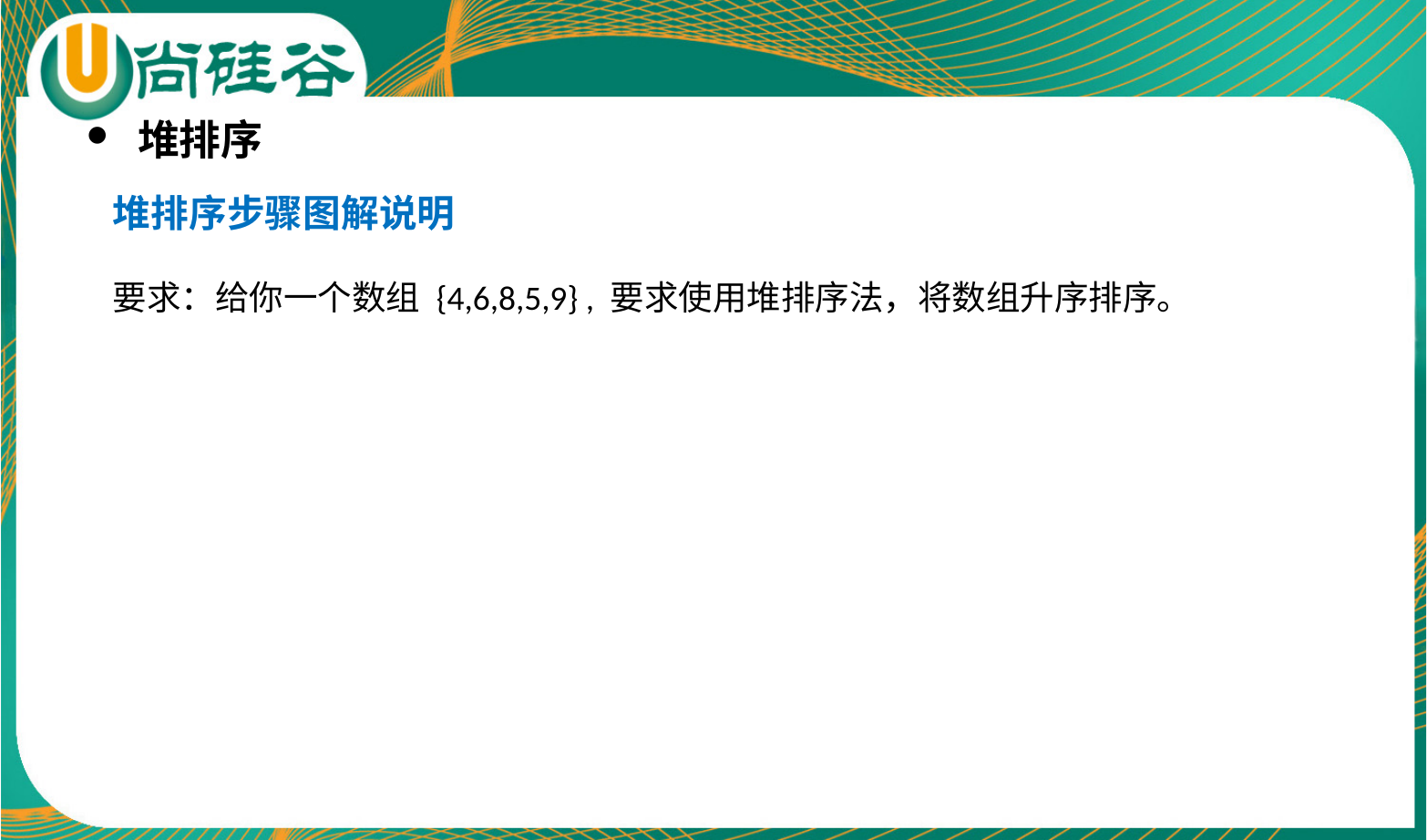

堆排序
堆排序步骤图解说明

要求：给你一个数组 {4,6,8,5,9} , 要求使用堆排序法，将数组升序排序。